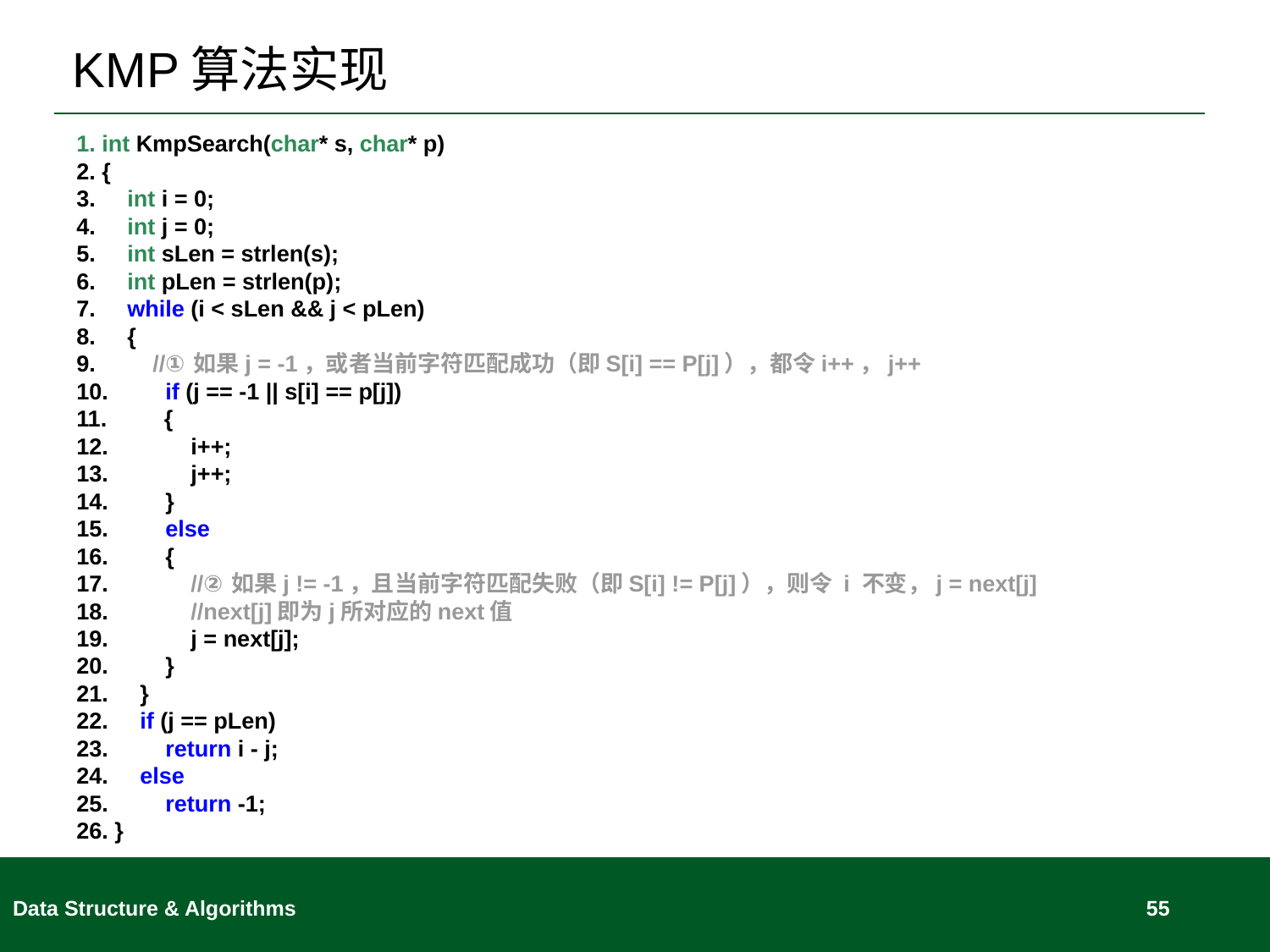

# KMP算法实现
 int KmpSearch(char* s, char* p)
 {
     int i = 0;
     int j = 0;
     int sLen = strlen(s);
     int pLen = strlen(p);
     while (i < sLen && j < pLen)
     {
         //①如果j = -1，或者当前字符匹配成功（即S[i] == P[j]），都令i++，j++
         if (j == -1 || s[i] == p[j])
         {
             i++;
             j++;
         }
         else
         {
             //②如果j != -1，且当前字符匹配失败（即S[i] != P[j]），则令 i 不变，j = next[j]
             //next[j]即为j所对应的next值
             j = next[j];
         }
     }
     if (j == pLen)
         return i - j;
     else
         return -1;
 }
Data Structure & Algorithms
55